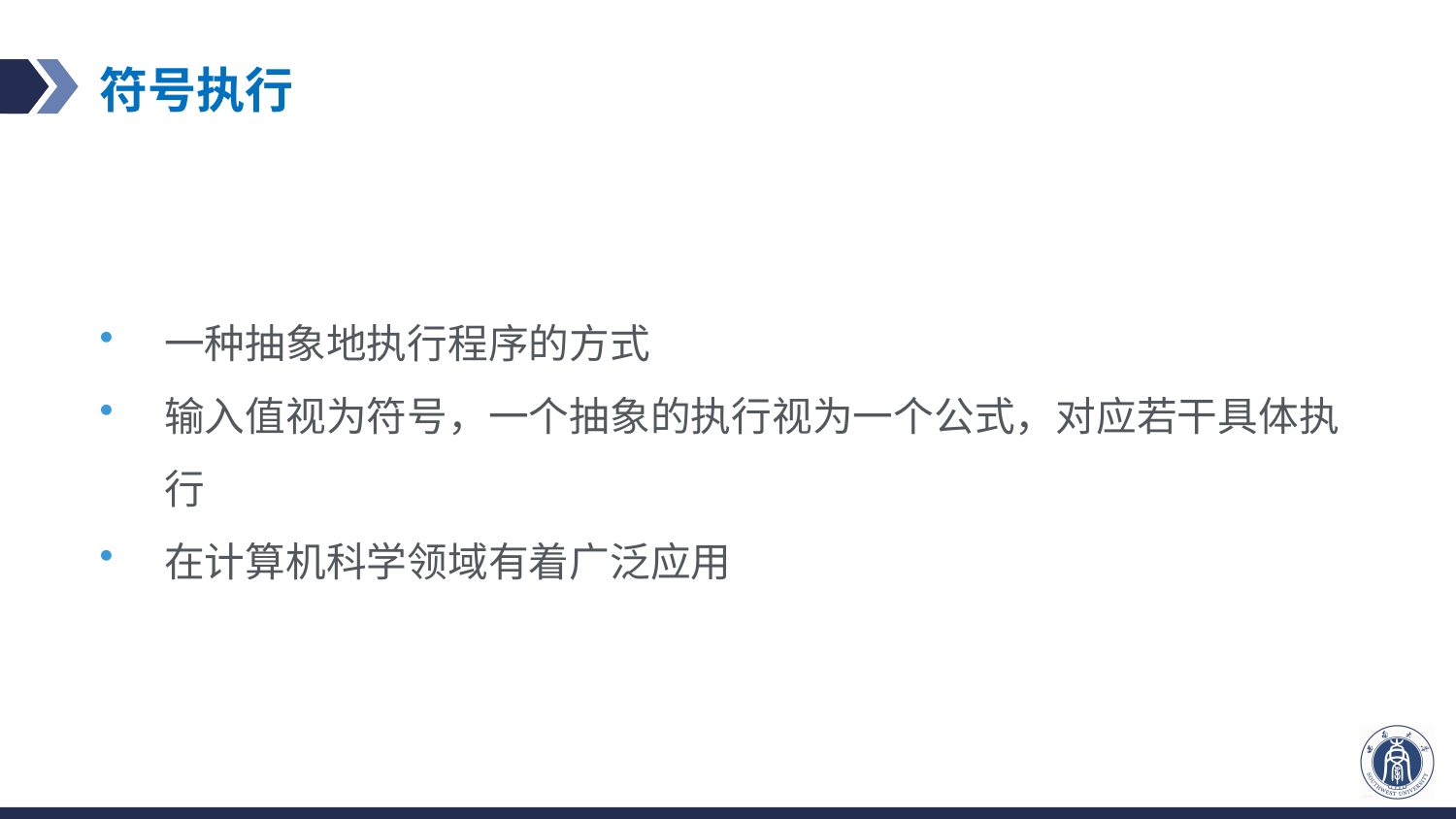

# 符号执行
一种抽象地执行程序的方式
输入值视为符号，一个抽象的执行视为一个公式，对应若干具体执行
在计算机科学领域有着广泛应用